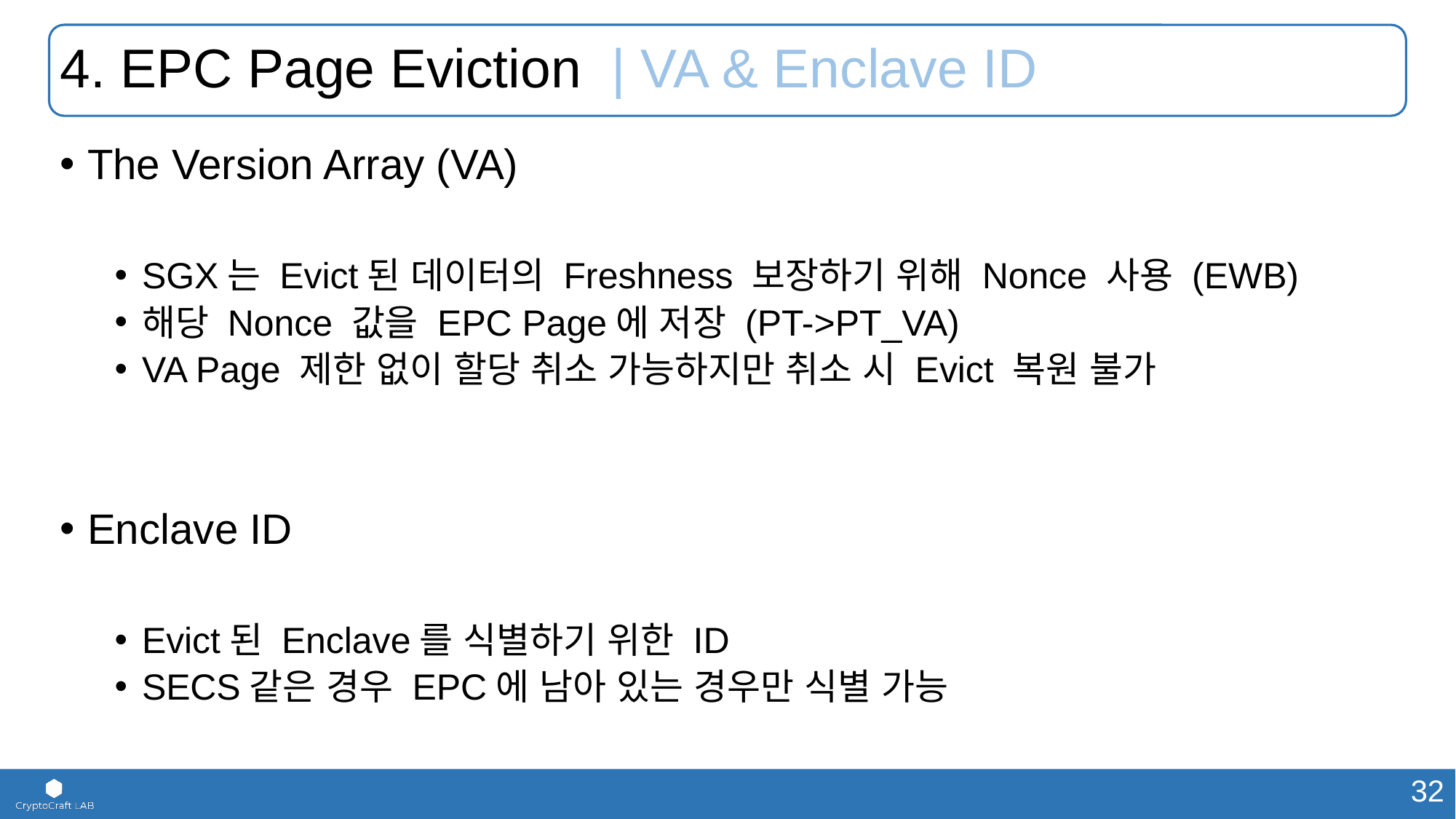

# 4. EPC Page Eviction  | VA & Enclave ID
The Version Array (VA)

SGX는 Evict된 데이터의 Freshness 보장하기 위해 Nonce 사용 (EWB)
해당 Nonce 값을 EPC Page에 저장 (PT->PT_VA)
VA Page 제한 없이 할당 취소 가능하지만 취소 시 Evict 복원 불가

Enclave ID

Evict된 Enclave를 식별하기 위한 ID
SECS같은 경우 EPC에 남아 있는 경우만 식별 가능